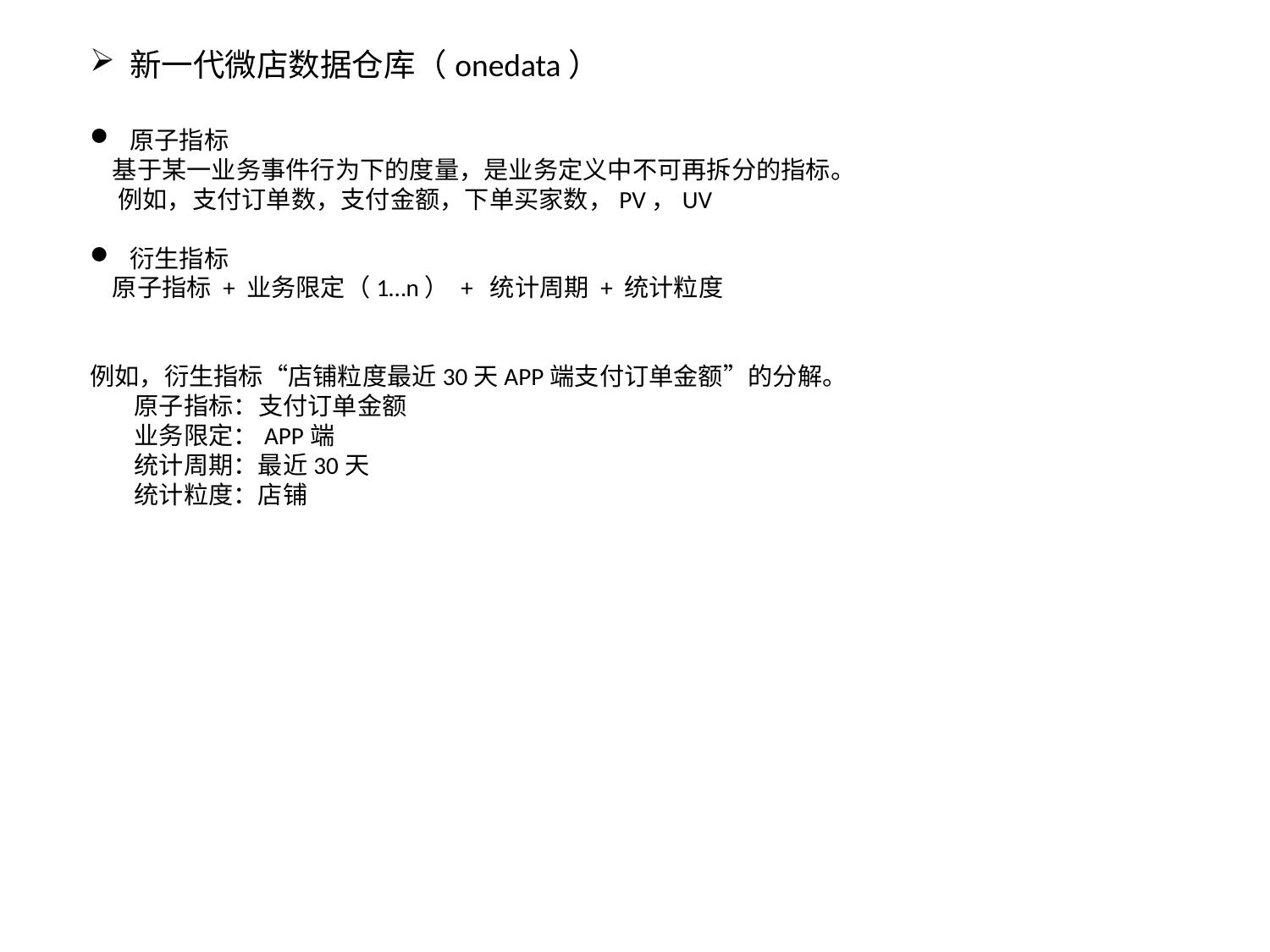

新一代微店数据仓库（onedata）

原子指标
   基于某一业务事件行为下的度量，是业务定义中不可再拆分的指标。
    例如，支付订单数，支付金额，下单买家数，PV，UV

衍生指标
   原子指标 + 业务限定（1…n） +  统计周期 + 统计粒度

例如，衍生指标“店铺粒度最近30天APP端支付订单金额”的分解。
       原子指标：支付订单金额
       业务限定：APP端
       统计周期：最近30天
       统计粒度：店铺